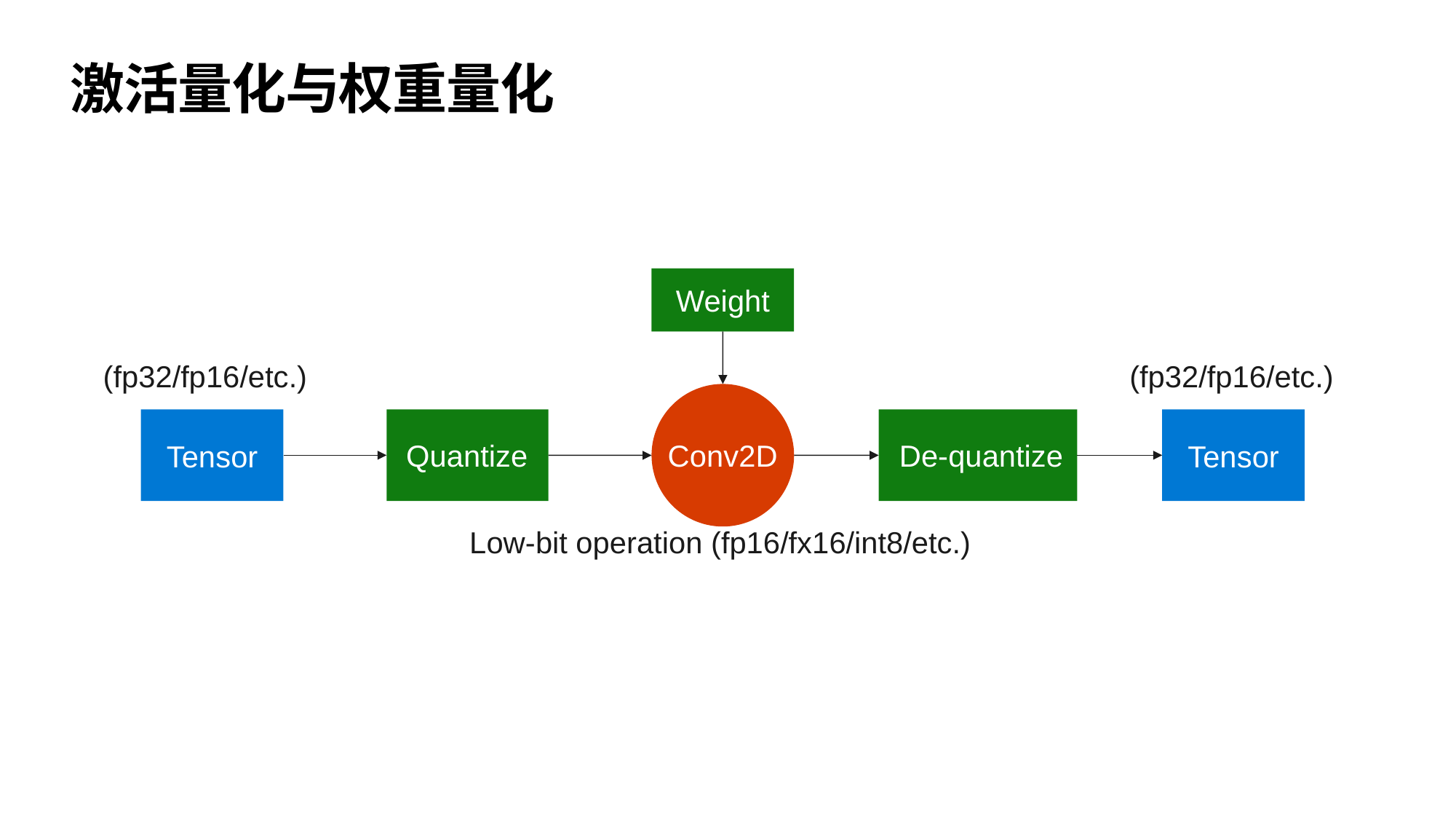

# 激活量化与权重量化
Weight
(fp32/fp16/etc.)
(fp32/fp16/etc.)

Tensor

Tensor

De-quantize
Quantize
Conv2D
Low-bit operation (fp16/fx16/int8/etc.)